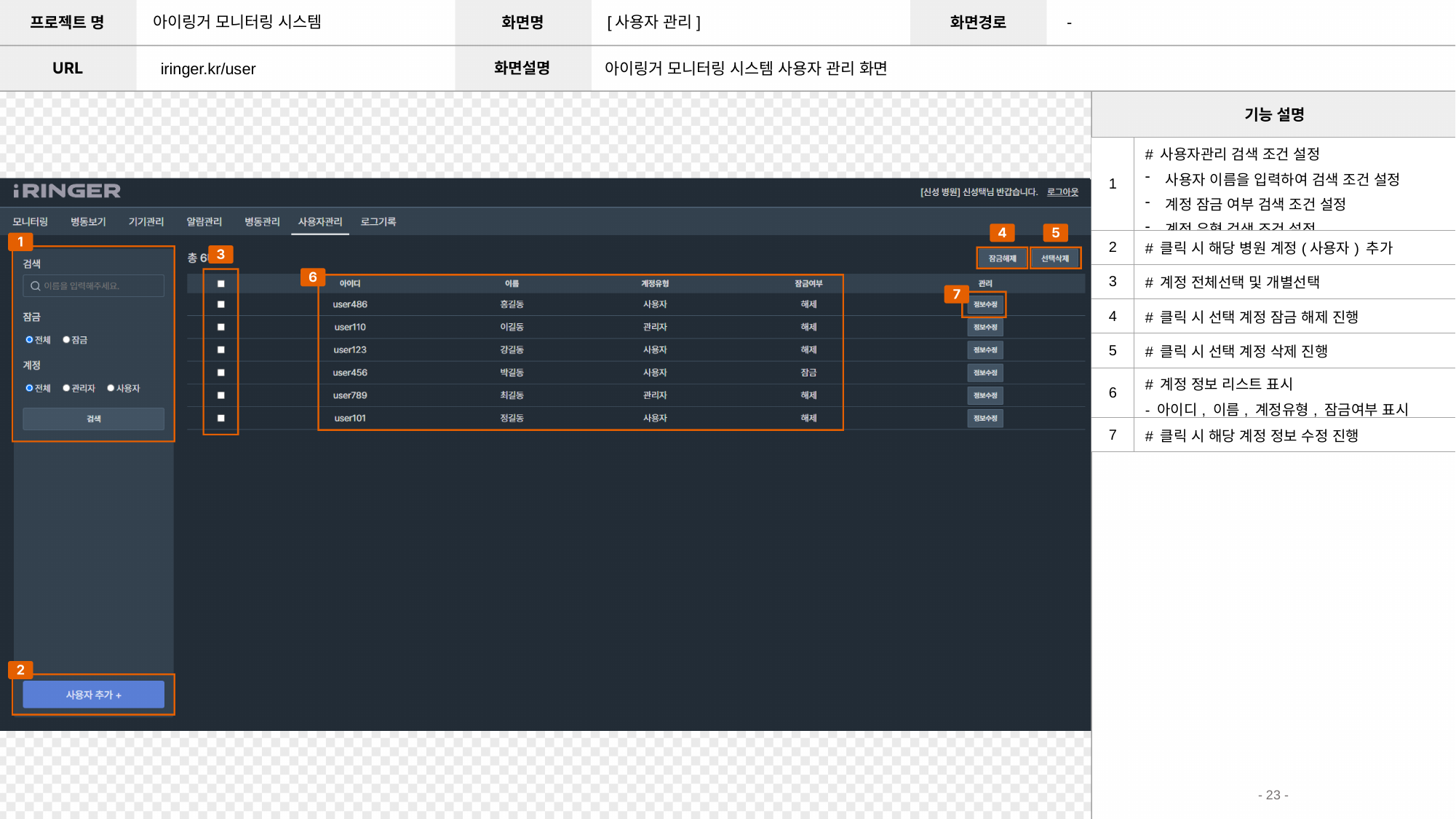

아이링거 모니터링 시스템
[사용자 관리]
-
iringer.kr/user
아이링거 모니터링 시스템 사용자 관리 화면
| 1 | # 사용자관리 검색 조건 설정 사용자 이름을 입력하여 검색 조건 설정 계정 잠금 여부 검색 조건 설정 계정 유형 검색 조건 설정 |
| --- | --- |
| 2 | # 클릭 시 해당 병원 계정(사용자) 추가 |
| 3 | # 계정 전체선택 및 개별선택 |
| 4 | # 클릭 시 선택 계정 잠금 해제 진행 |
| 5 | # 클릭 시 선택 계정 삭제 진행 |
| 6 | # 계정 정보 리스트 표시 - 아이디, 이름, 계정유형, 잠금여부 표시 |
| 7 | # 클릭 시 해당 계정 정보 수정 진행 |
- 23 -